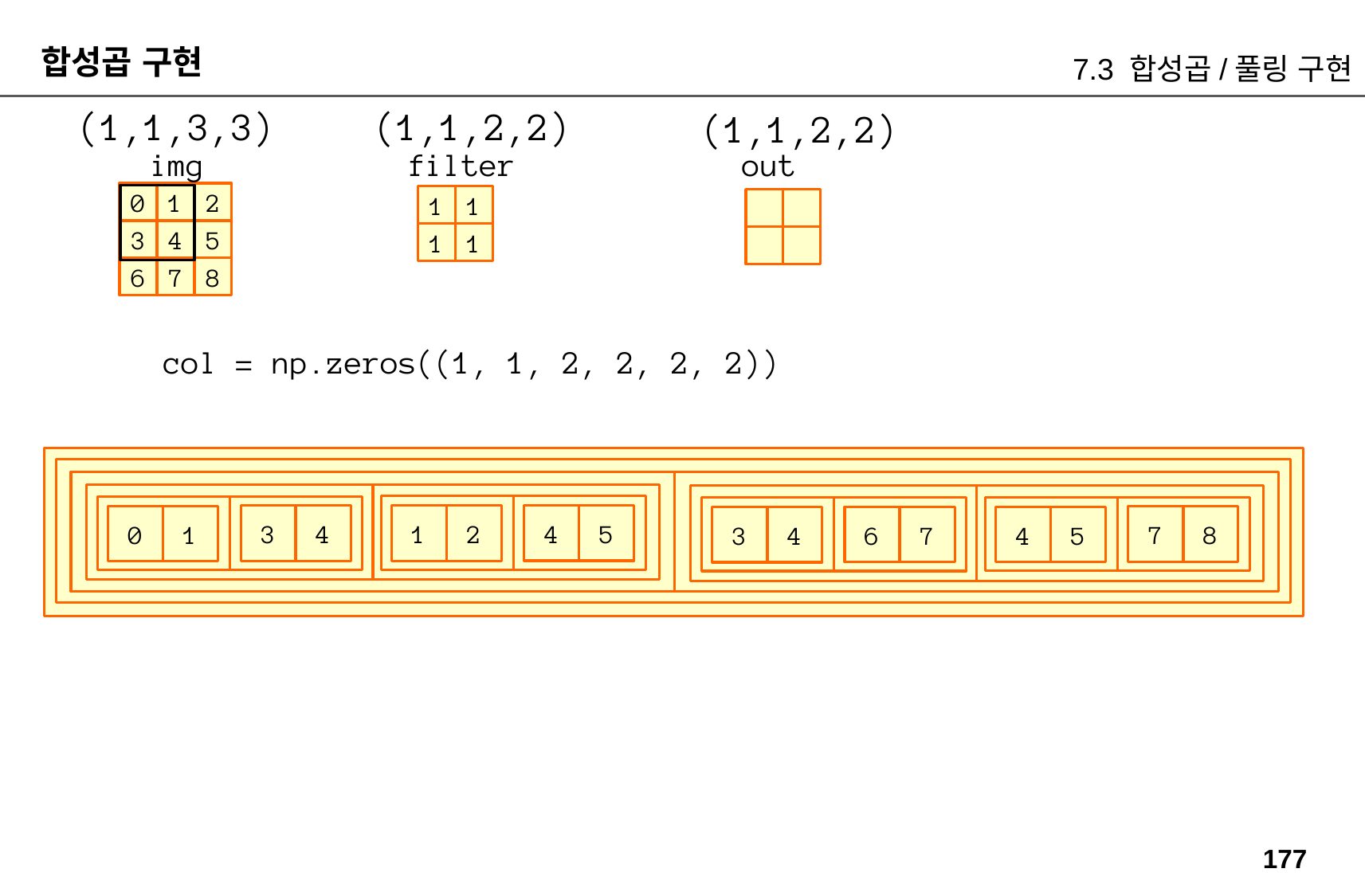

합성곱 구현
7.3 합성곱/풀링 구현
(1,1,2,2)
(1,1,3,3)
(1,1,2,2)
img
filter
out
0
1
2

1
1

3
4
5
1
1

6
7
8
col = np.zeros((1, 1, 2, 2, 2, 2))

4
5
3
4
1
2
0
1
7
8
6
7
4
5
3
4